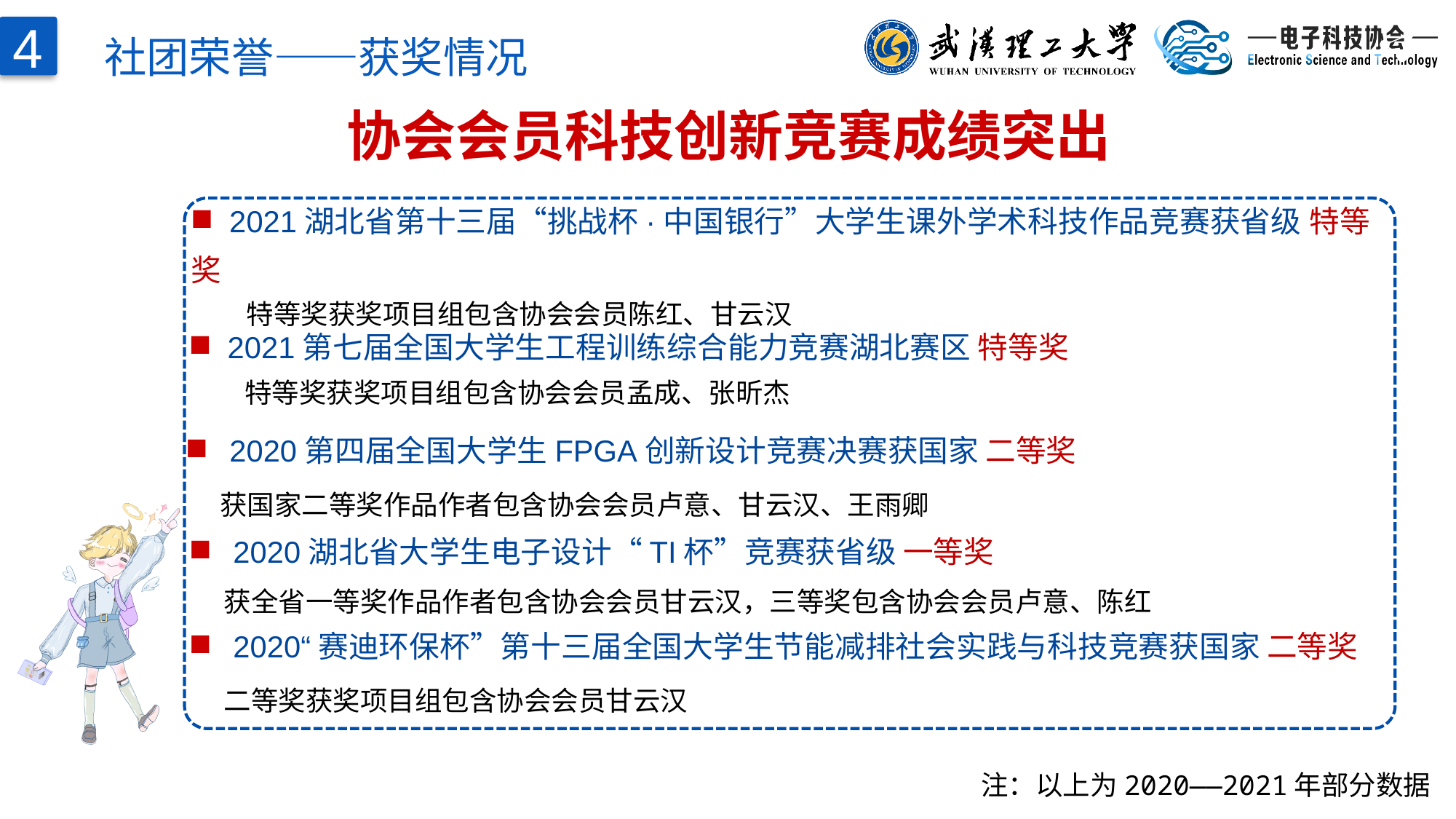

社团荣誉——获奖情况
4

协会会员科技创新竞赛成绩突出

■ 2021湖北省第十三届“挑战杯·中国银行”大学生课外学术科技作品竞赛获省级 特等奖
 特等奖获奖项目组包含协会会员陈红、甘云汉
■ 2021第七届全国大学生工程训练综合能力竞赛湖北赛区 特等奖
 特等奖获奖项目组包含协会会员孟成、张昕杰
■ 2020第四届全国大学生FPGA创新设计竞赛决赛获国家 二等奖
    获国家二等奖作品作者包含协会会员卢意、甘云汉、王雨卿
■ 2020湖北省大学生电子设计“TI杯”竞赛获省级 一等奖
    获全省一等奖作品作者包含协会会员甘云汉，三等奖包含协会会员卢意、陈红
■ 2020“赛迪环保杯”第十三届全国大学生节能减排社会实践与科技竞赛获国家 二等奖
    二等奖获奖项目组包含协会会员甘云汉
注：以上为2020——2021年部分数据